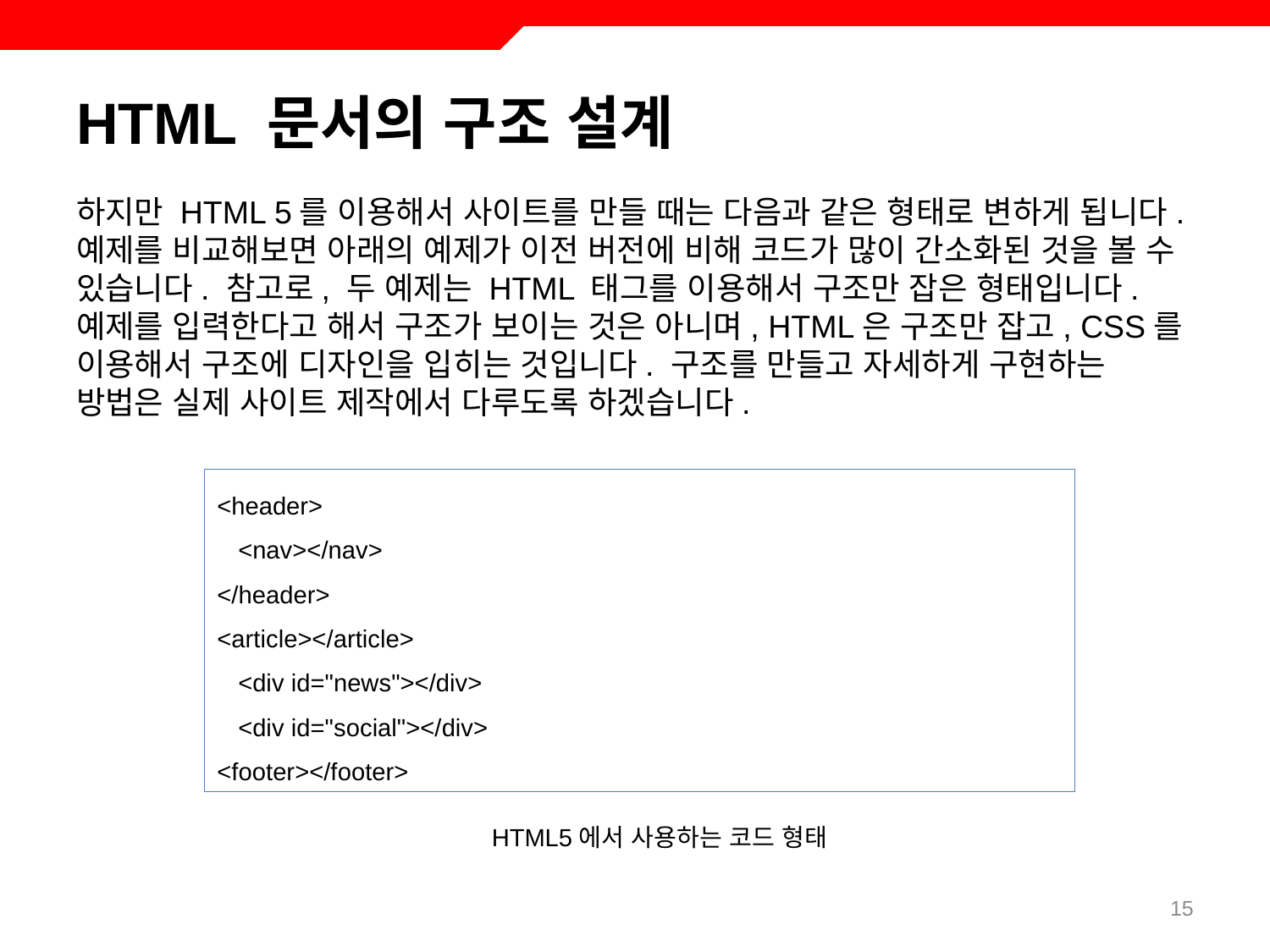

# HTML 문서의 구조 설계
하지만 HTML 5를 이용해서 사이트를 만들 때는 다음과 같은 형태로 변하게 됩니다. 예제를 비교해보면 아래의 예제가 이전 버전에 비해 코드가 많이 간소화된 것을 볼 수 있습니다. 참고로, 두 예제는 HTML 태그를 이용해서 구조만 잡은 형태입니다. 예제를 입력한다고 해서 구조가 보이는 것은 아니며, HTML은 구조만 잡고, CSS를 이용해서 구조에 디자인을 입히는 것입니다. 구조를 만들고 자세하게 구현하는 방법은 실제 사이트 제작에서 다루도록 하겠습니다.

<header>
   <nav></nav>
</header>
<article></article>
   <div id="news"></div>
   <div id="social"></div>
<footer></footer>
HTML5에서 사용하는 코드 형태
15